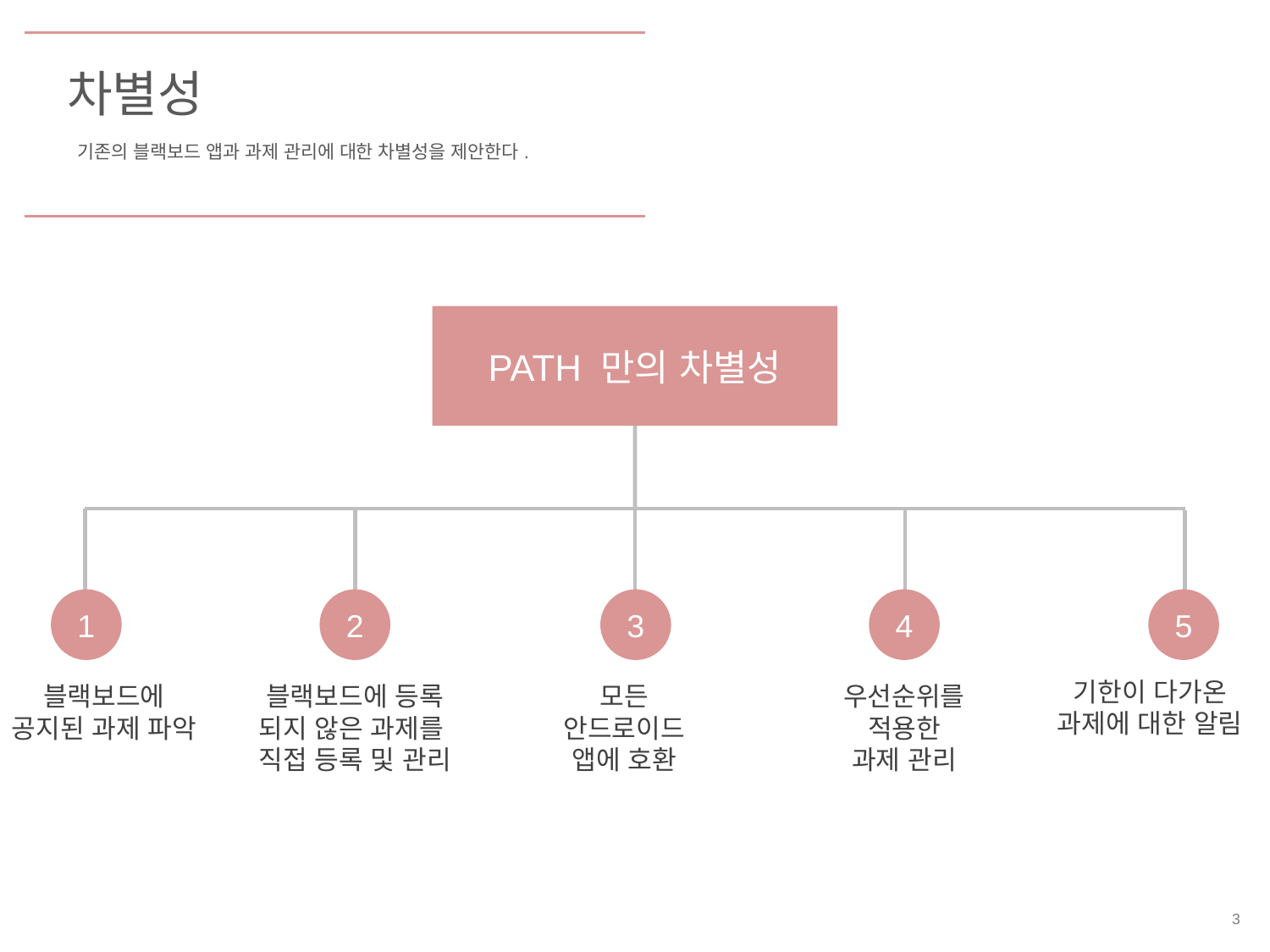

차별성
기존의 블랙보드 앱과 과제 관리에 대한 차별성을 제안한다.
PATH 만의 차별성
1
2
3
4
5
기한이 다가온 과제에 대한 알림
블랙보드에 공지된 과제 파악
블랙보드에 등록
되지 않은 과제를
직접 등록 및 관리
모든 안드로이드 앱에 호환
우선순위를 적용한
과제 관리